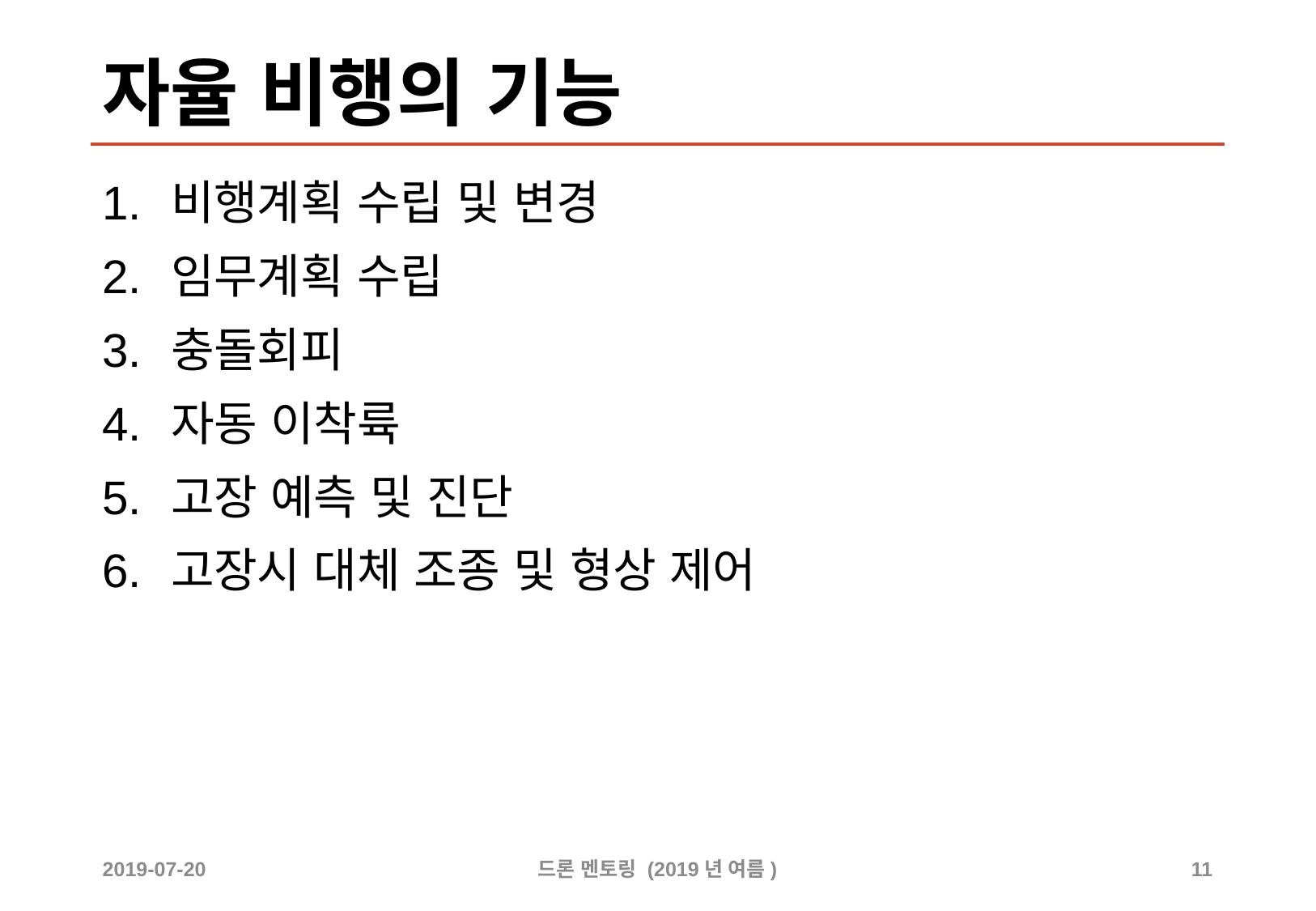

# 자율 비행의 기능
비행계획 수립 및 변경
임무계획 수립
충돌회피
자동 이착륙
고장 예측 및 진단
고장시 대체 조종 및 형상 제어
2019-07-20
드론 멘토링 (2019년 여름)
11